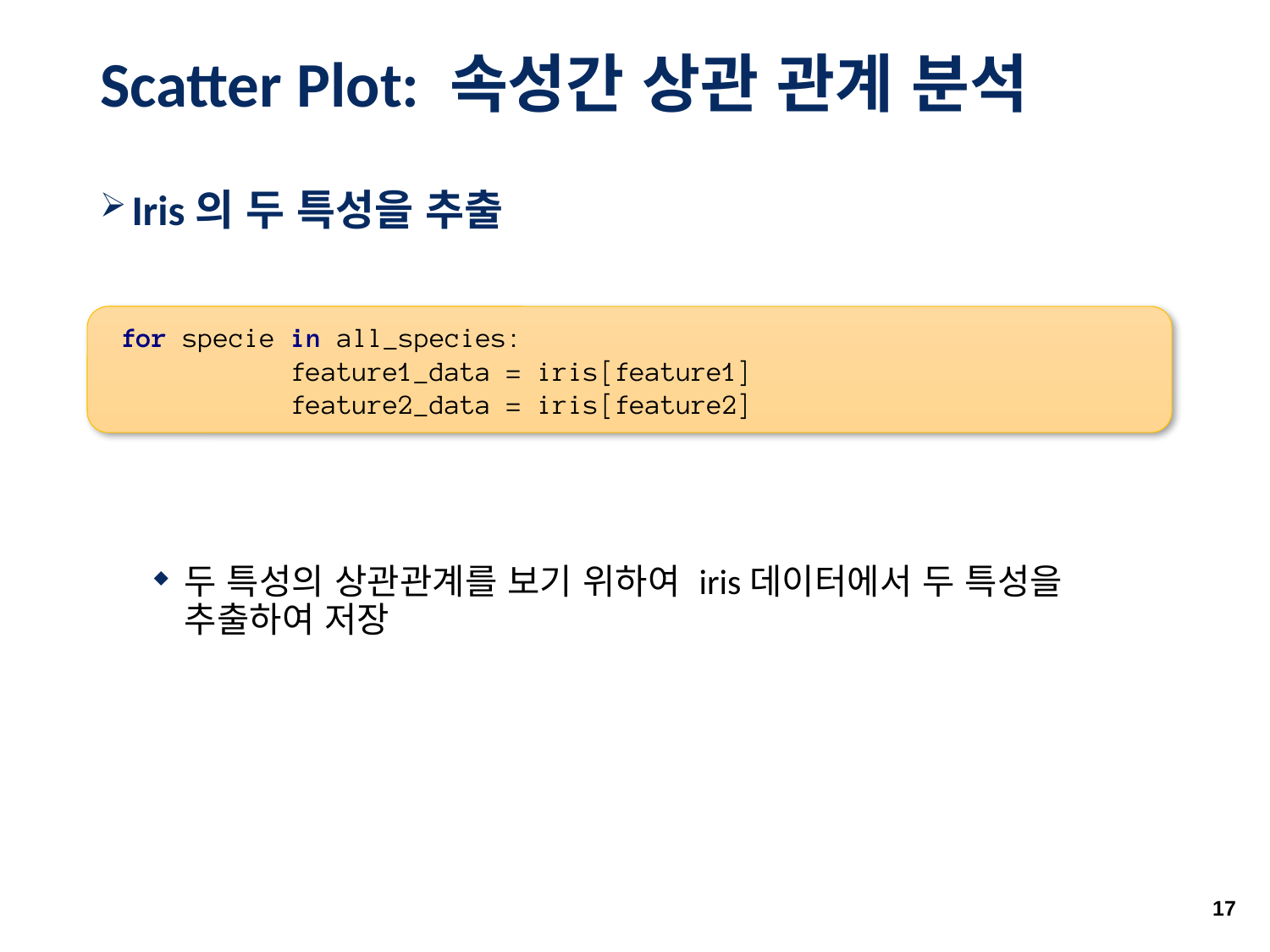

# Scatter Plot: 속성간 상관 관계 분석
Iris의 두 특성을 추출

 for specie in all_species:
            feature1_data = iris[feature1]
            feature2_data = iris[feature2]
두 특성의 상관관계를 보기 위하여 iris데이터에서 두 특성을 추출하여 저장
17